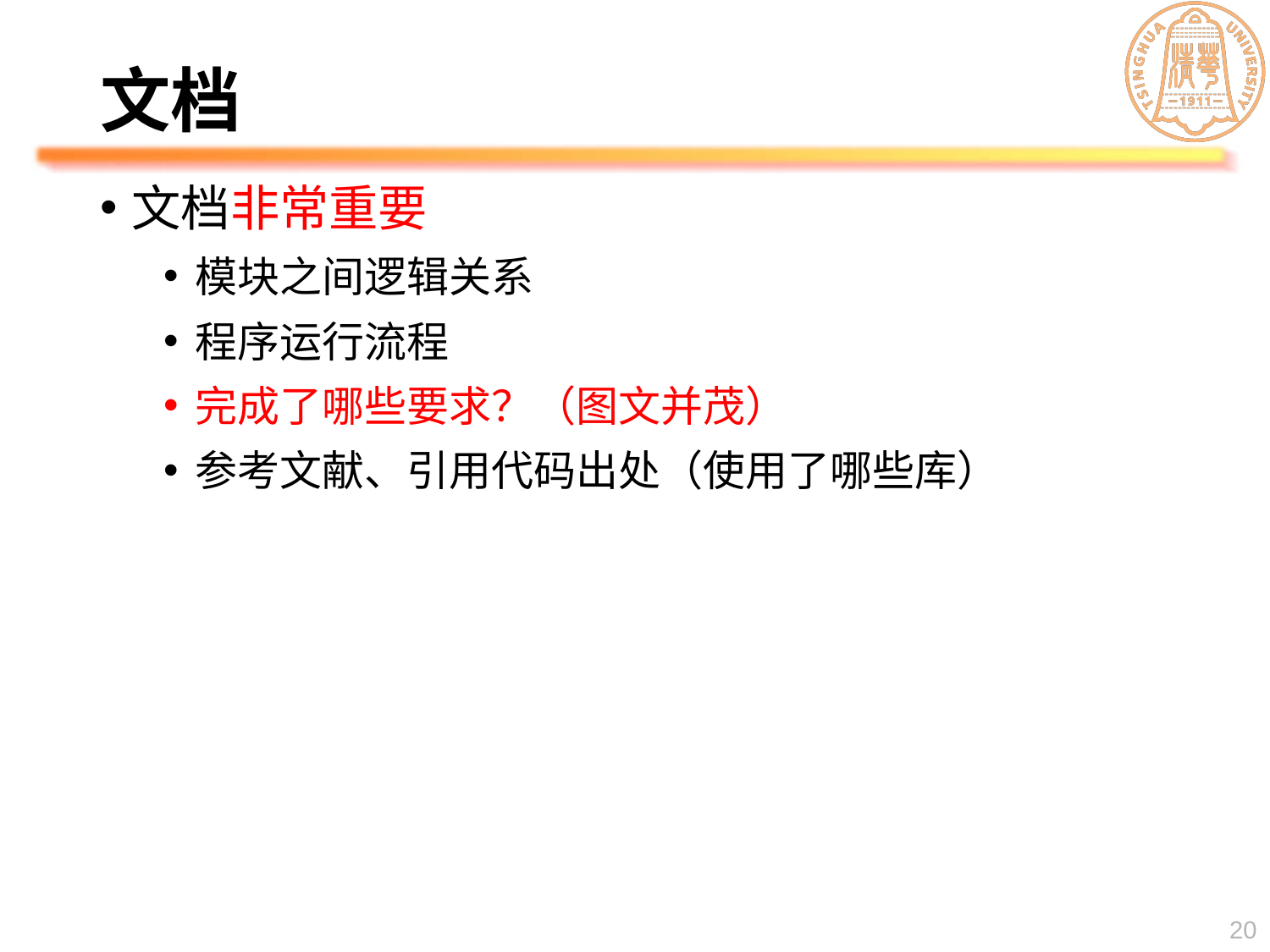

# 文档
文档非常重要
模块之间逻辑关系
程序运行流程
完成了哪些要求？（图文并茂）
参考文献、引用代码出处（使用了哪些库）
20